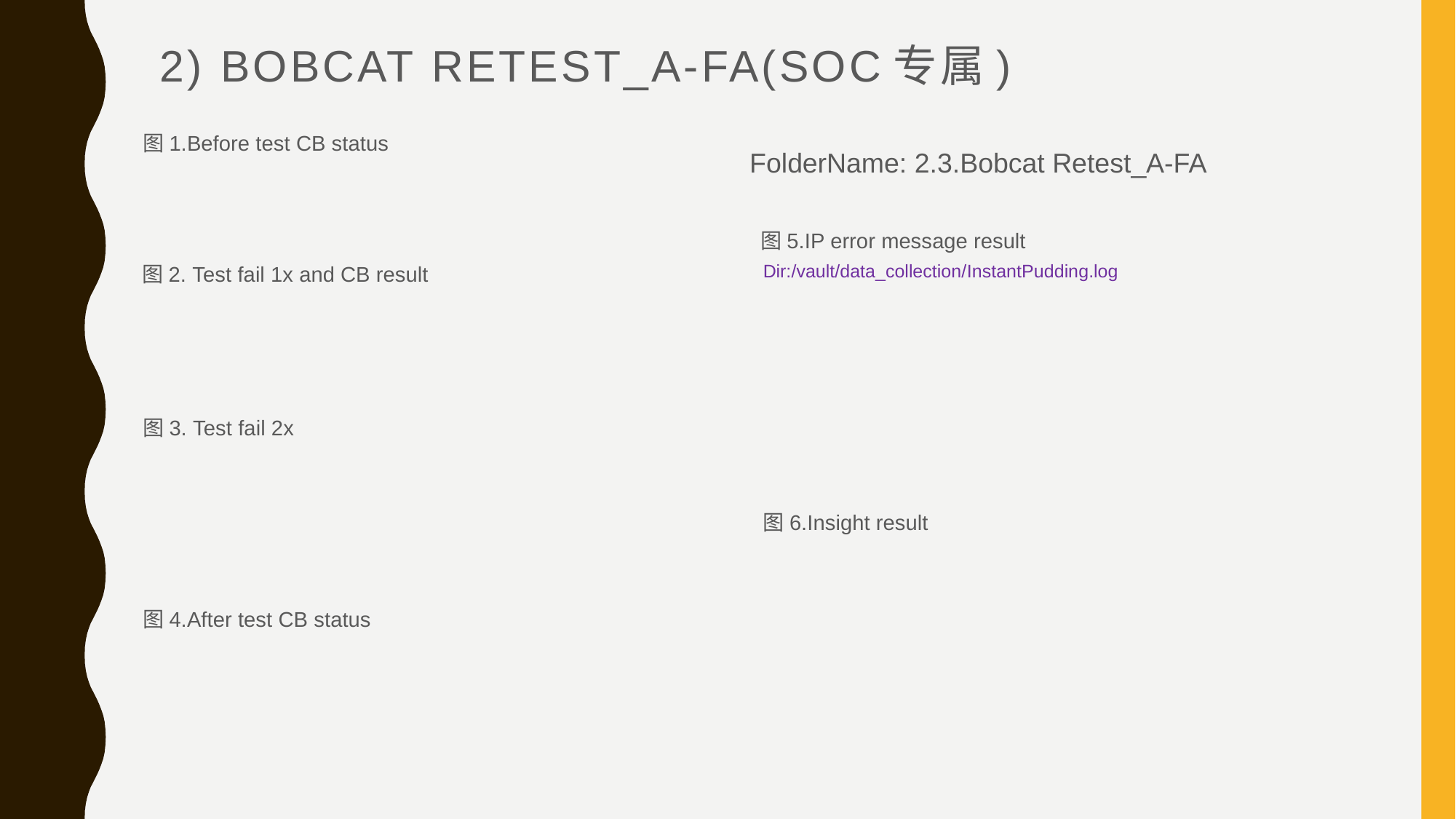

# 2) Bobcat Retest_A-FA(SOC专属)
图1.Before test CB status
FolderName: 2.3.Bobcat Retest_A-FA
图5.IP error message result
Dir:/vault/data_collection/InstantPudding.log
图2. Test fail 1x and CB result
图3. Test fail 2x
图6.Insight result
图4.After test CB status